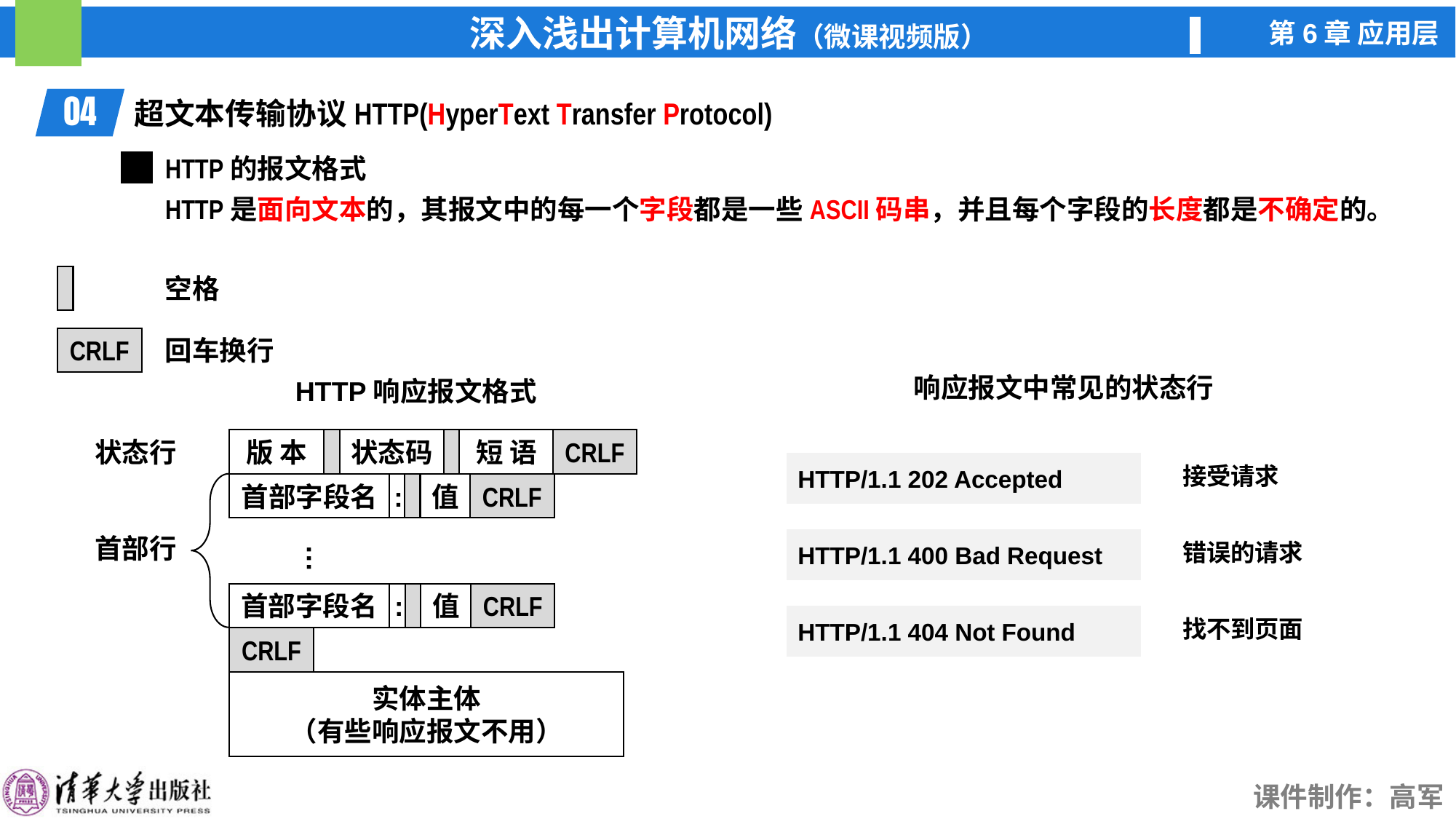

04
超文本传输协议HTTP(HyperText Transfer Protocol)
HTTP的报文格式

HTTP是面向文本的，其报文中的每一个字段都是一些ASCII码串，并且每个字段的长度都是不确定的。

空格
CRLF
回车换行
HTTP响应报文格式
状态行
版 本

状态码

短 语
CRLF

首部行
首部字段名
:

值
CRLF
…
首部字段名
:

值
CRLF
CRLF
实体主体
（有些响应报文不用）
响应报文中常见的状态行
HTTP/1.1 202 Accepted
接受请求
HTTP/1.1 400 Bad Request
错误的请求
HTTP/1.1 404 Not Found
找不到页面